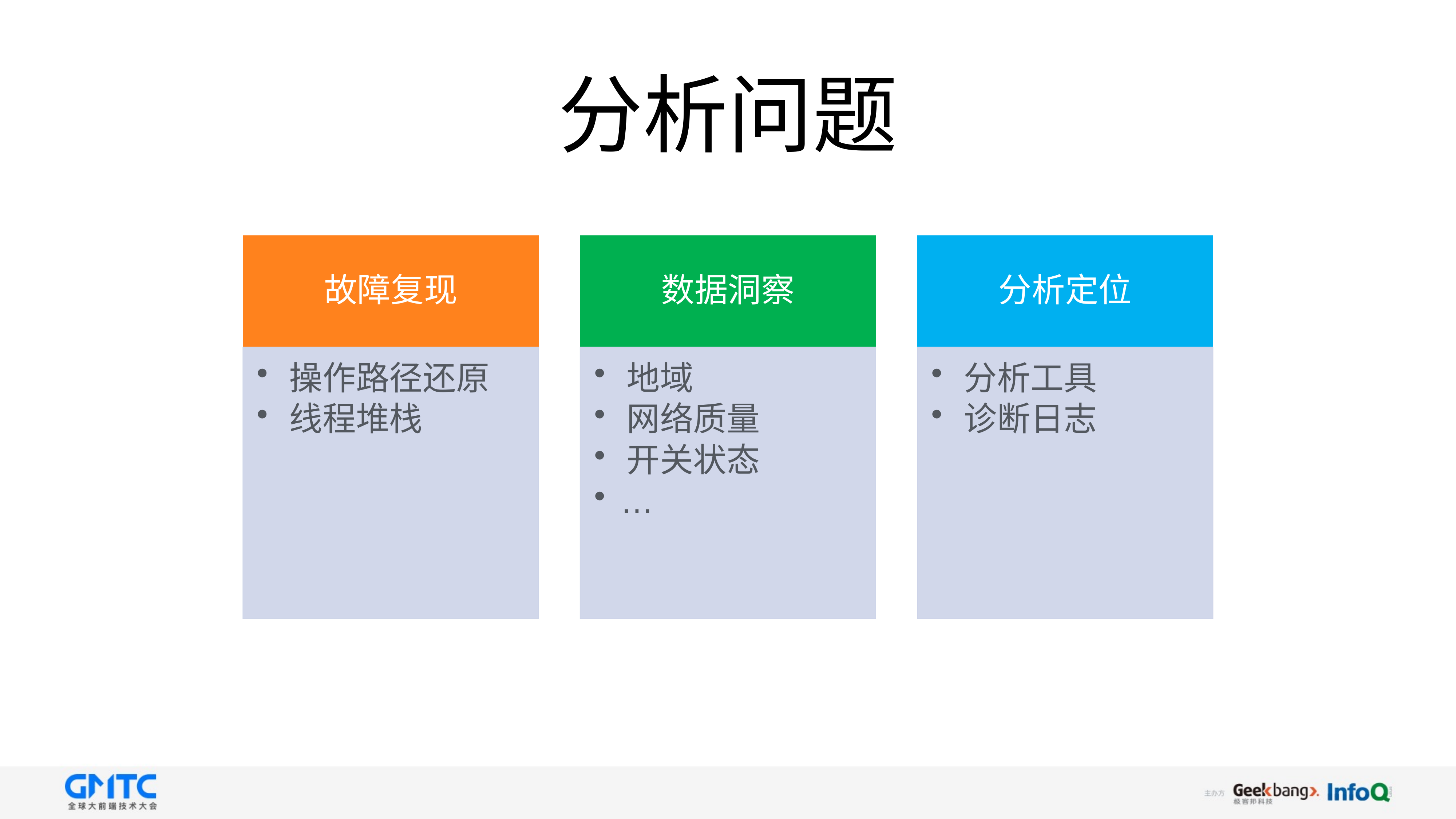

# 分析问题
故障复现
 操作路径还原
 线程堆栈
数据洞察
 地域
 网络质量
 开关状态
 …
分析定位
 分析工具
 诊断日志